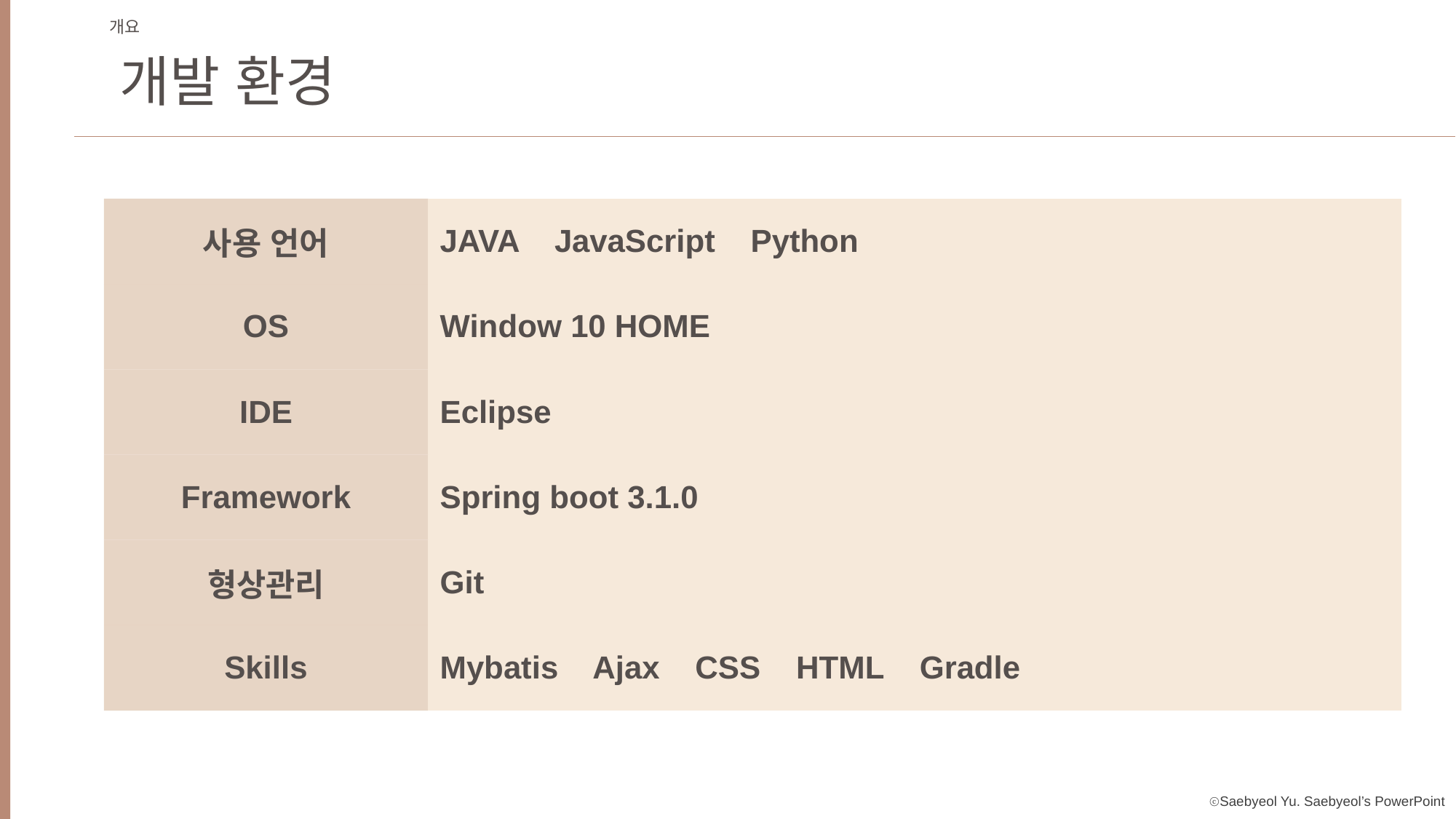

개요
개발 환경
| 사용 언어 | JAVA JavaScript Python |
| --- | --- |
| OS | Window 10 HOME |
| IDE | Eclipse |
| Framework | Spring boot 3.1.0 |
| 형상관리 | Git |
| Skills | Mybatis Ajax CSS HTML Gradle |